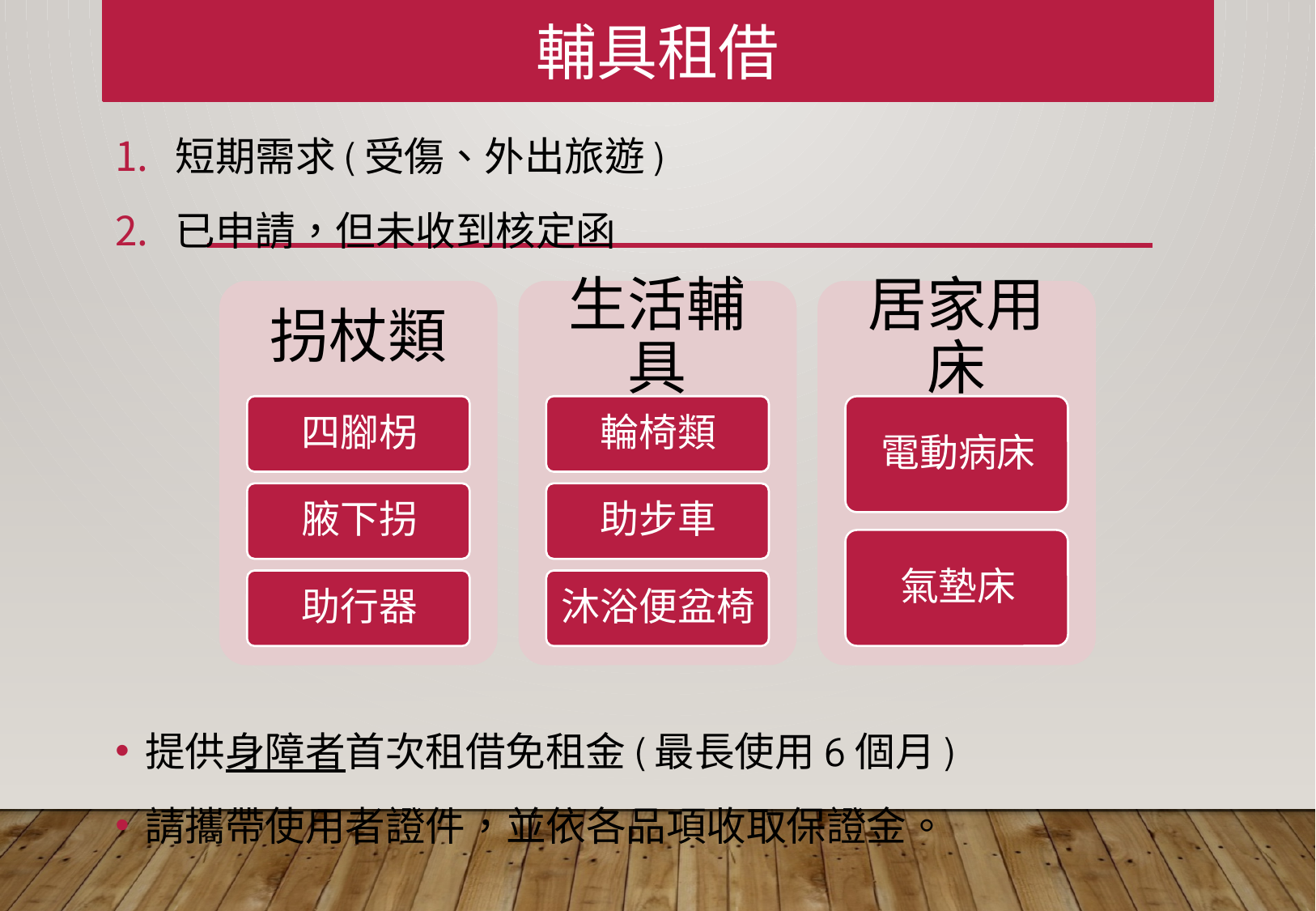

輔具租借
短期需求(受傷、外出旅遊)
已申請，但未收到核定函

提供身障者首次租借免租金(最長使用6個月)
請攜帶使用者證件，並依各品項收取保證金。

拐杖類
四腳柺
腋下拐
助行器
生活輔具
輪椅類
助步車
沐浴便盆椅
居家用床
電動病床
氣墊床